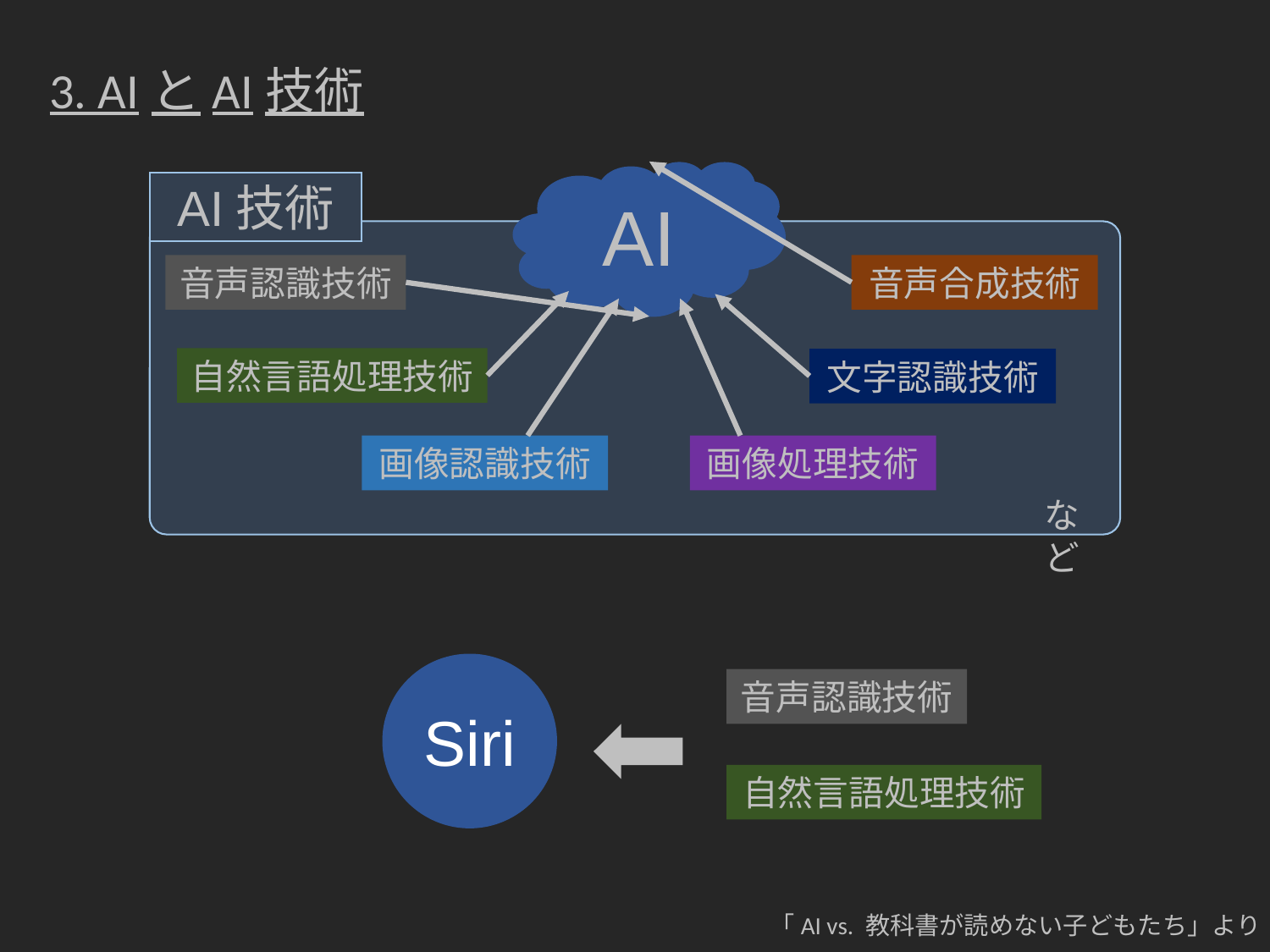

3. AIとAI技術
AI
AI技術

音声認識技術
音声合成技術
自然言語処理技術
文字認識技術
画像認識技術
画像処理技術
など
Siri
音声認識技術

自然言語処理技術
「AI vs. 教科書が読めない子どもたち」より